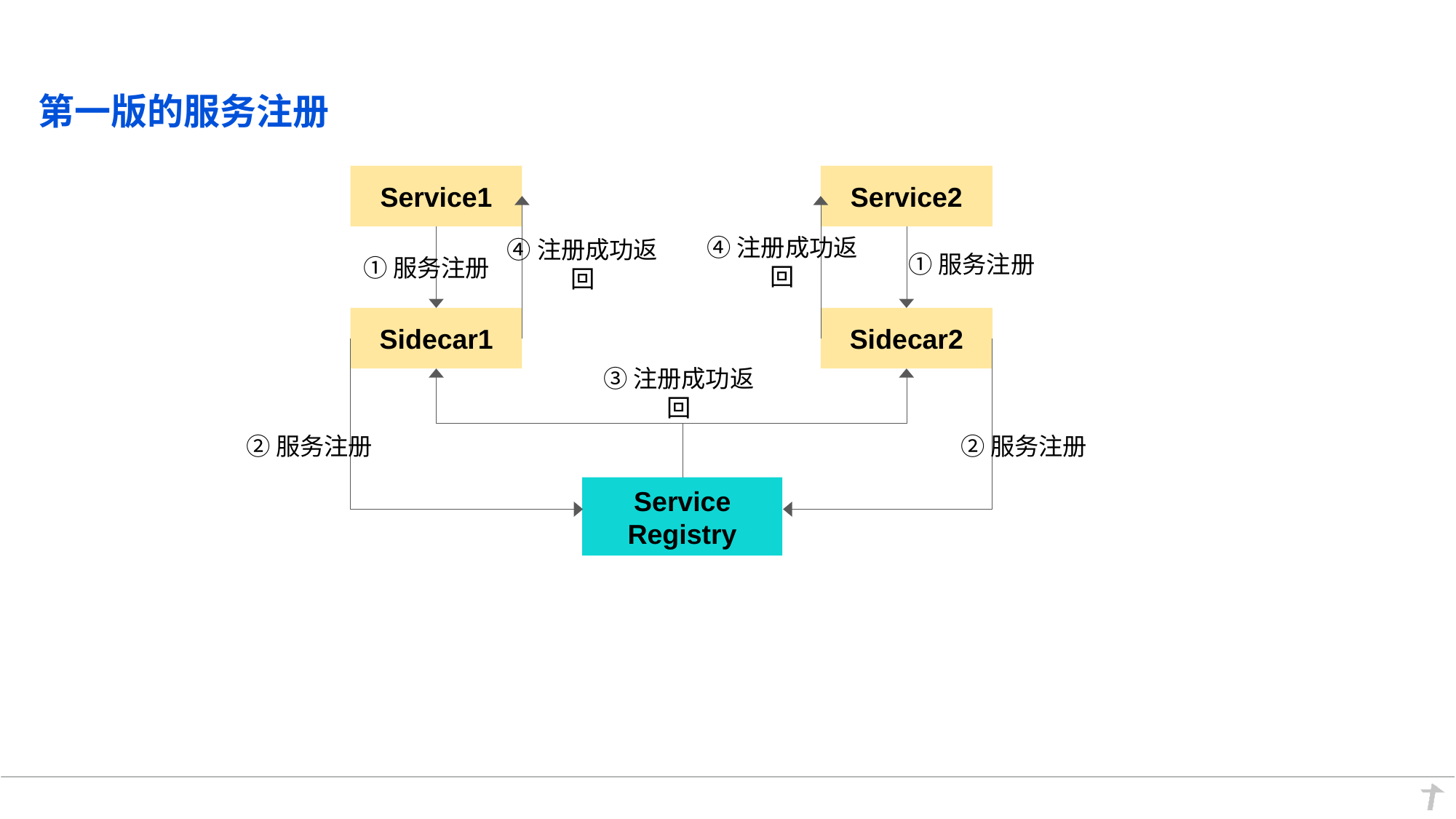

第一版的服务注册
Service1
Service2
④注册成功返回
①服务注册
④注册成功返回
①服务注册
Sidecar1
Sidecar2
③注册成功返回
②服务注册
②服务注册
Service
Registry